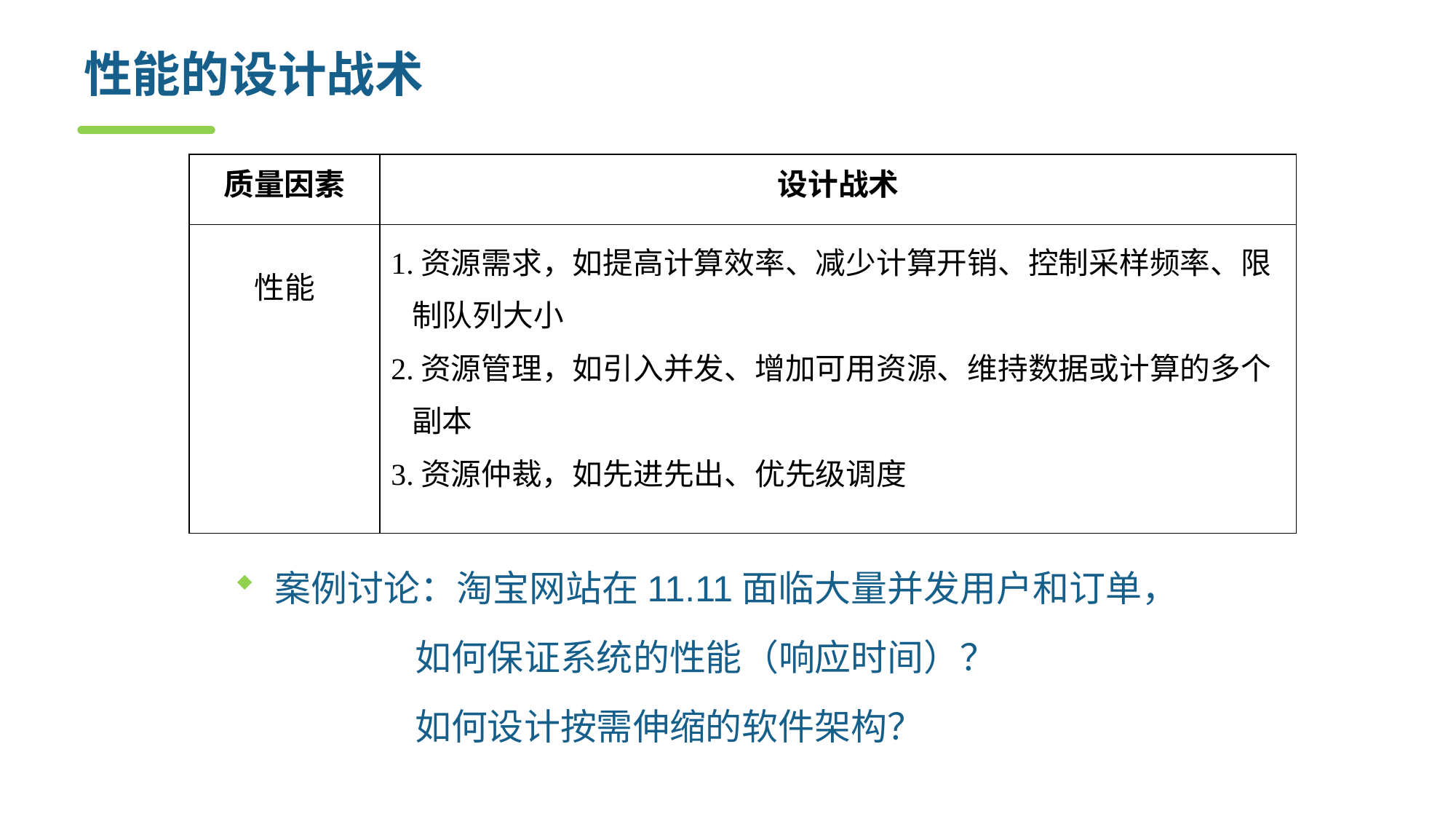

# 性能的设计战术
| 质量因素 | 设计战术 |
| --- | --- |
| 性能 | 1.资源需求，如提高计算效率、减少计算开销、控制采样频率、限制队列大小 2.资源管理，如引入并发、增加可用资源、维持数据或计算的多个副本 3.资源仲裁，如先进先出、优先级调度 |
案例讨论：淘宝网站在11.11面临大量并发用户和订单，
                     如何保证系统的性能（响应时间）？
                     如何设计按需伸缩的软件架构？
120